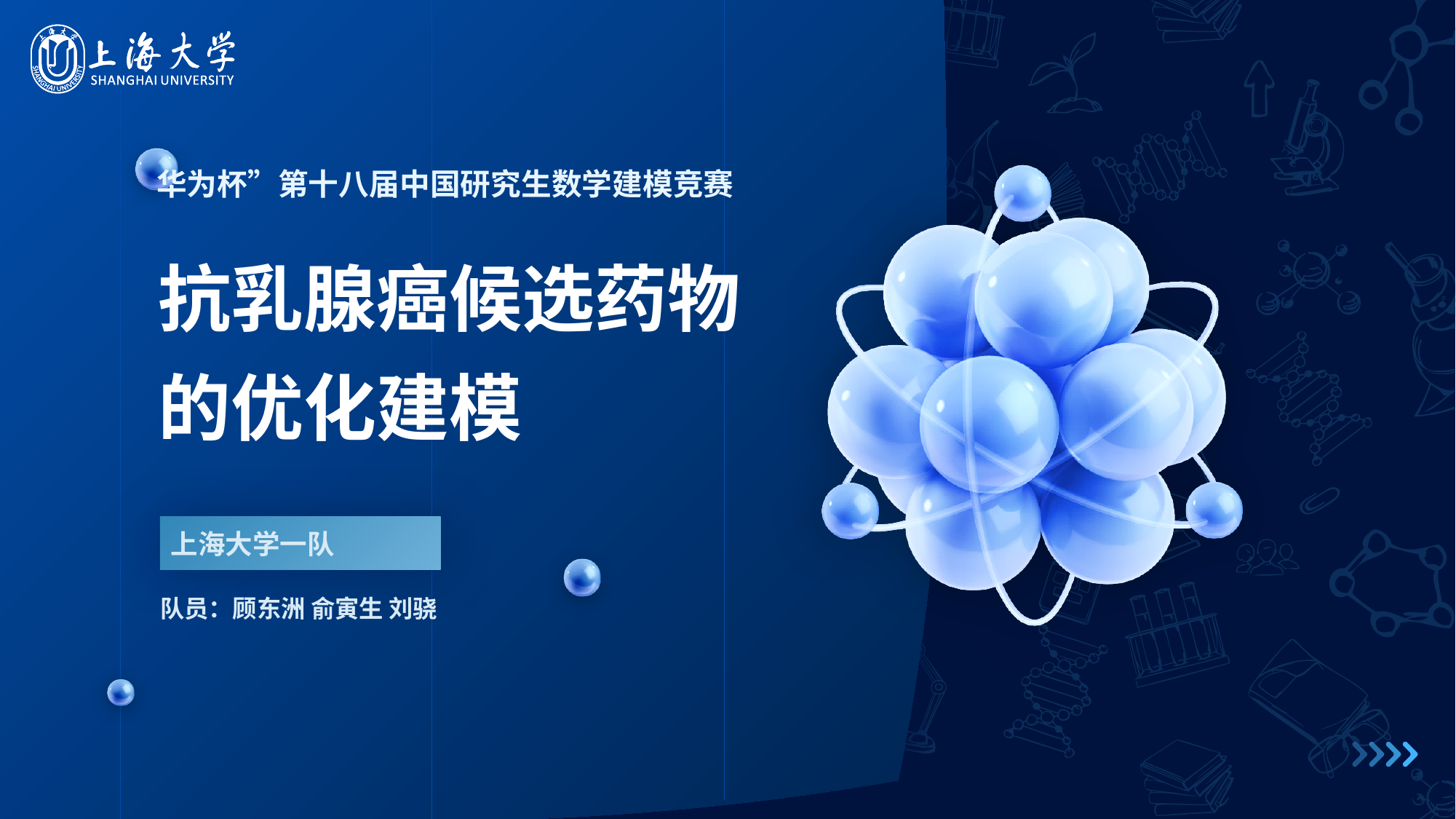

华为杯”第十八届中国研究生数学建模竞赛
抗乳腺癌候选药物的优化建模
上海大学一队
队员：顾东洲 俞寅生 刘骁